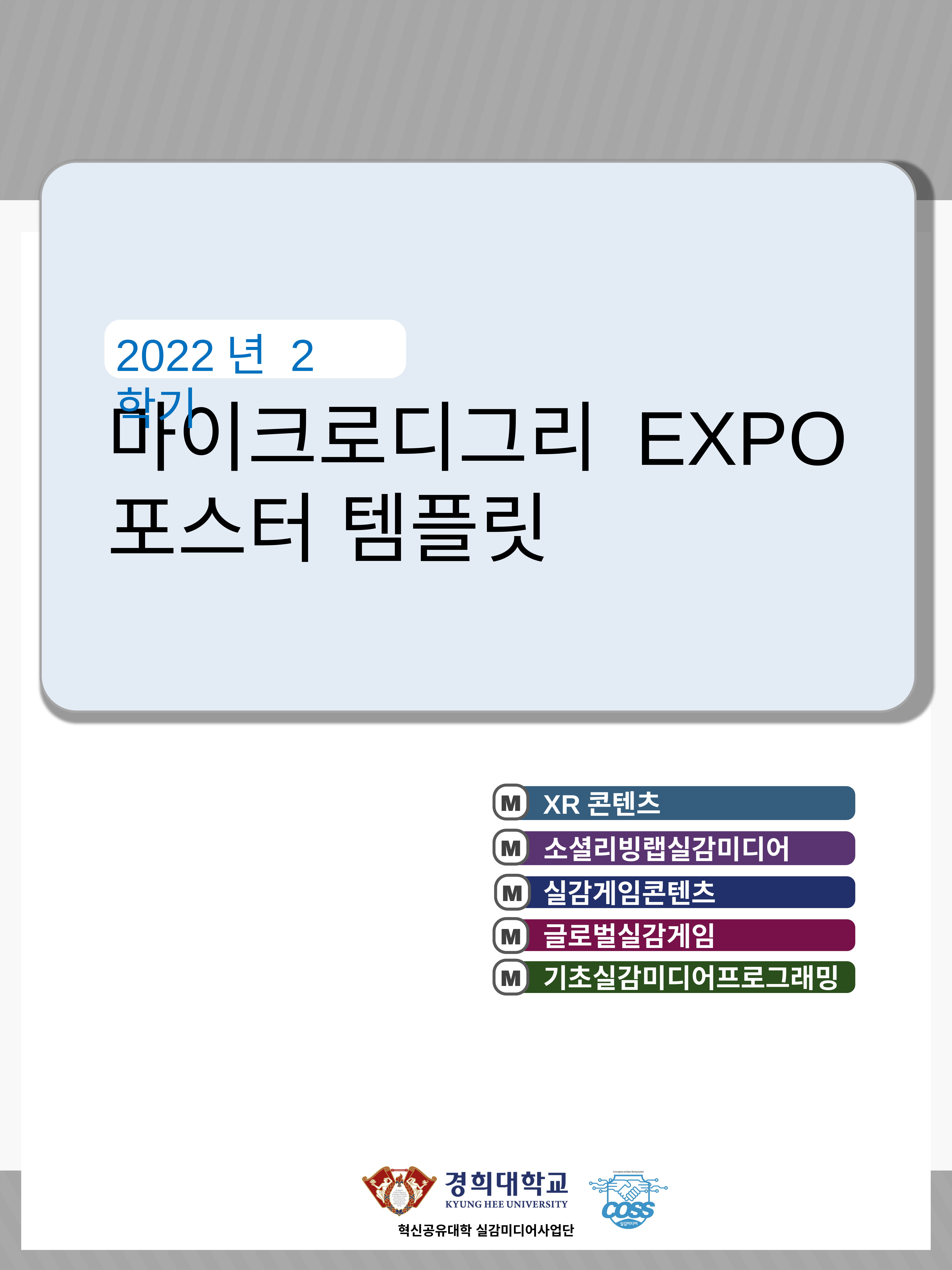

2022년 2학기
마이크로디그리 EXPO
포스터 템플릿
M
XR콘텐츠
M
소셜리빙랩실감미디어
M
실감게임콘텐츠
M
글로벌실감게임
M
기초실감미디어프로그래밍